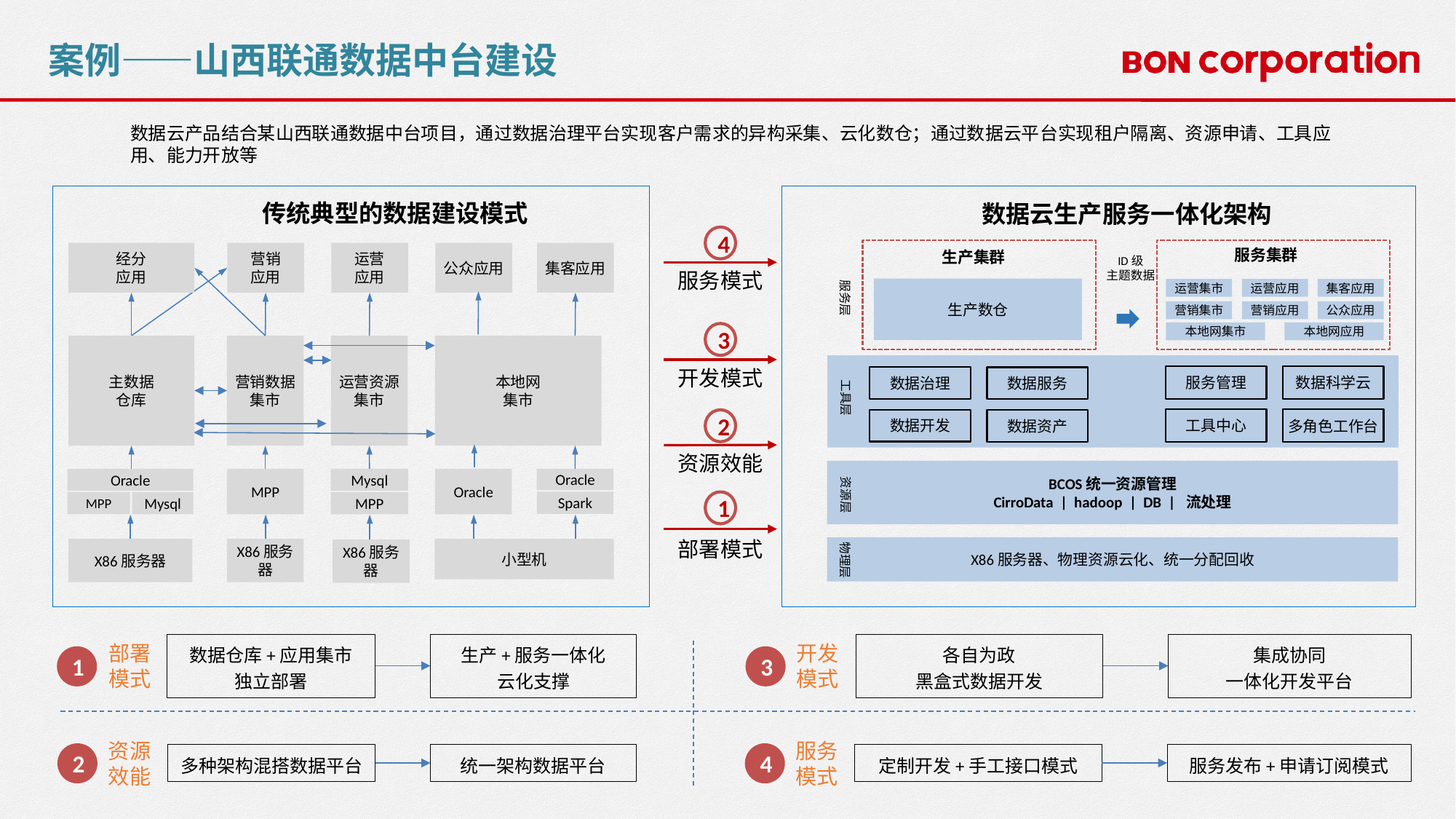

案例——山西联通数据中台建设
数据云产品结合某山西联通数据中台项目，通过数据治理平台实现客户需求的异构采集、云化数仓；通过数据云平台实现租户隔离、资源申请、工具应用、能力开放等

传统典型的数据建设模式

服务集群
生产集群
ID级
主题数据
服务层
生产数仓
运营集市
运营应用
集客应用
营销集市
营销应用
公众应用

本地网集市
本地网应用

工具层
服务管理
数据科学云
数据治理
数据服务
工具中心
多角色工作台
数据开发
数据资产
资源层
BCOS统一资源管理
CirroData  |  hadoop  |  DB  |  流处理
物理层
X86服务器、物理资源云化、统一分配回收
数据云生产服务一体化架构
4
服务模式
3
开发模式
2
资源效能
1
部署模式
经分
应用
营销
应用
运营
应用
公众应用
集客应用

主数据
仓库
营销数据
集市
运营资源
集市
本地网
集市

MPP
Oracle
Oracle
Oracle
Mysql
Spark
MPP
MPP
Mysql
X86服务器
X86服务器
小型机
X86服务器
部署模式
开发模式
数据仓库+应用集市
独立部署
生产+服务一体化
云化支撑
各自为政
黑盒式数据开发
集成协同
一体化开发平台
1
3
资源效能
服务模式
多种架构混搭数据平台
统一架构数据平台
定制开发+手工接口模式
服务发布+申请订阅模式
2
4